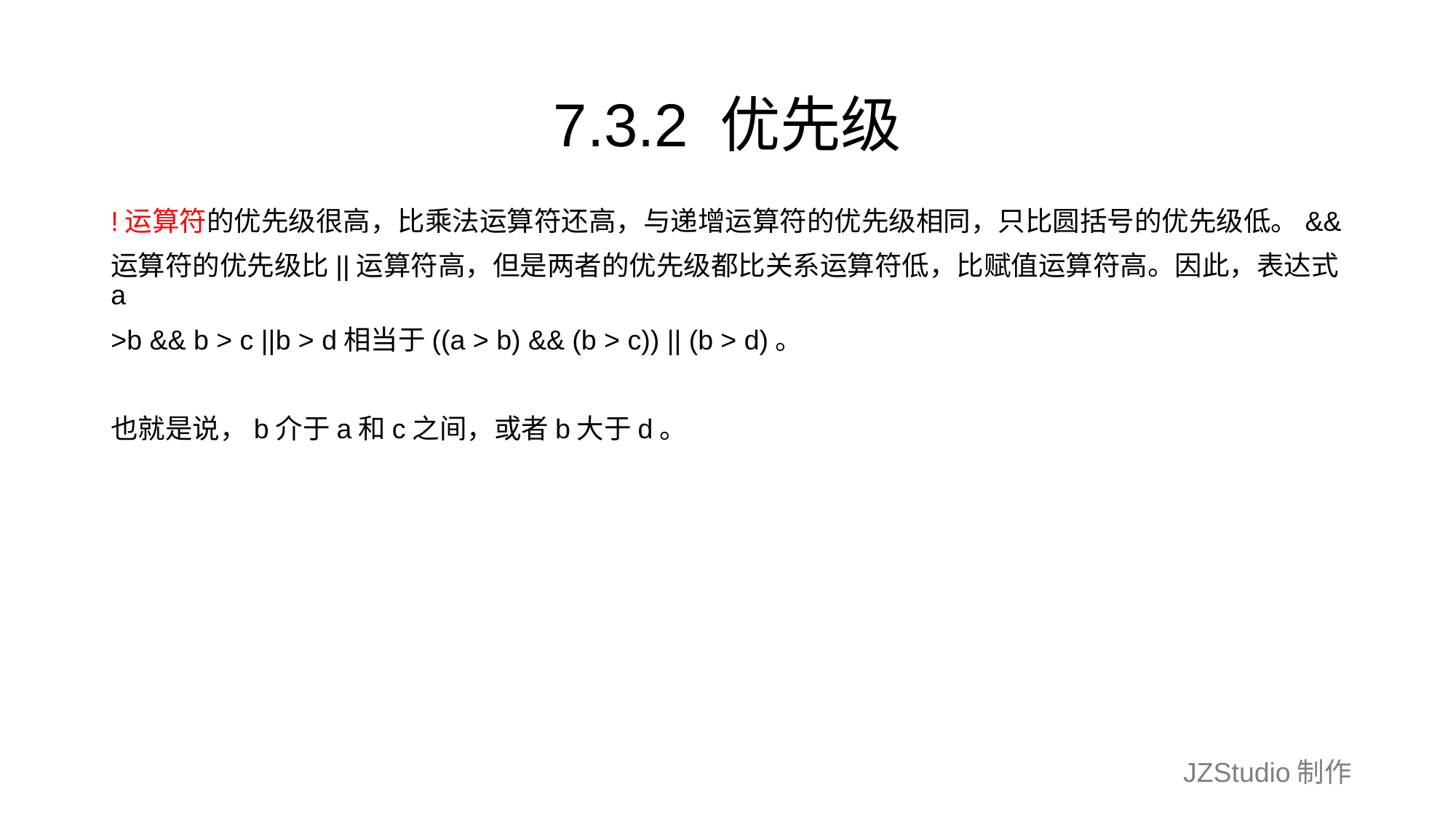

# 7.3.2 优先级
!运算符的优先级很高，比乘法运算符还高，与递增运算符的优先级相同，只比圆括号的优先级低。&&
运算符的优先级比||运算符高，但是两者的优先级都比关系运算符低，比赋值运算符高。因此，表达式a
>b && b > c ||b > d相当于((a > b) && (b > c)) || (b > d)。

也就是说，b介于a和c之间，或者b大于d。